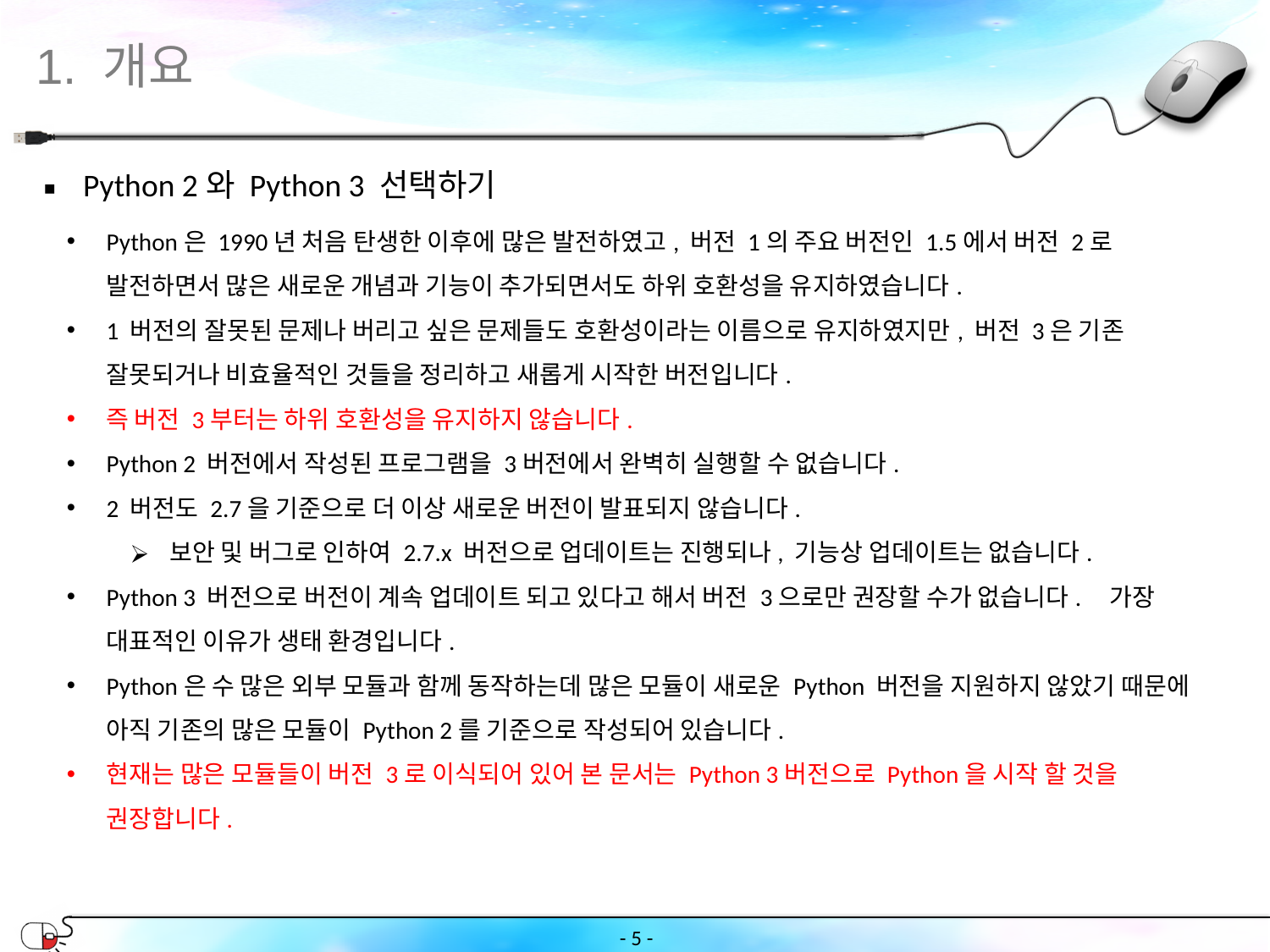

1. 개요
Python 2와 Python 3 선택하기
Python은 1990년 처음 탄생한 이후에 많은 발전하였고, 버전 1의 주요 버전인 1.5에서 버전 2로 발전하면서 많은 새로운 개념과 기능이 추가되면서도 하위 호환성을 유지하였습니다.
1 버전의 잘못된 문제나 버리고 싶은 문제들도 호환성이라는 이름으로 유지하였지만, 버전 3은 기존 잘못되거나 비효율적인 것들을 정리하고 새롭게 시작한 버전입니다.
즉 버전 3부터는 하위 호환성을 유지하지 않습니다.
Python 2 버전에서 작성된 프로그램을 3버전에서 완벽히 실행할 수 없습니다.
2 버전도 2.7을 기준으로 더 이상 새로운 버전이 발표되지 않습니다.
보안 및 버그로 인하여 2.7.x 버전으로 업데이트는 진행되나, 기능상 업데이트는 없습니다.
Python 3 버전으로 버전이 계속 업데이트 되고 있다고 해서 버전 3으로만 권장할 수가 없습니다.    가장 대표적인 이유가 생태 환경입니다.
Python은 수 많은 외부 모듈과 함께 동작하는데 많은 모듈이 새로운 Python 버전을 지원하지 않았기 때문에 아직 기존의 많은 모듈이 Python 2를 기준으로 작성되어 있습니다.
현재는 많은 모듈들이 버전 3로 이식되어 있어 본 문서는 Python 3버전으로 Python을 시작 할 것을 권장합니다.
- 5 -